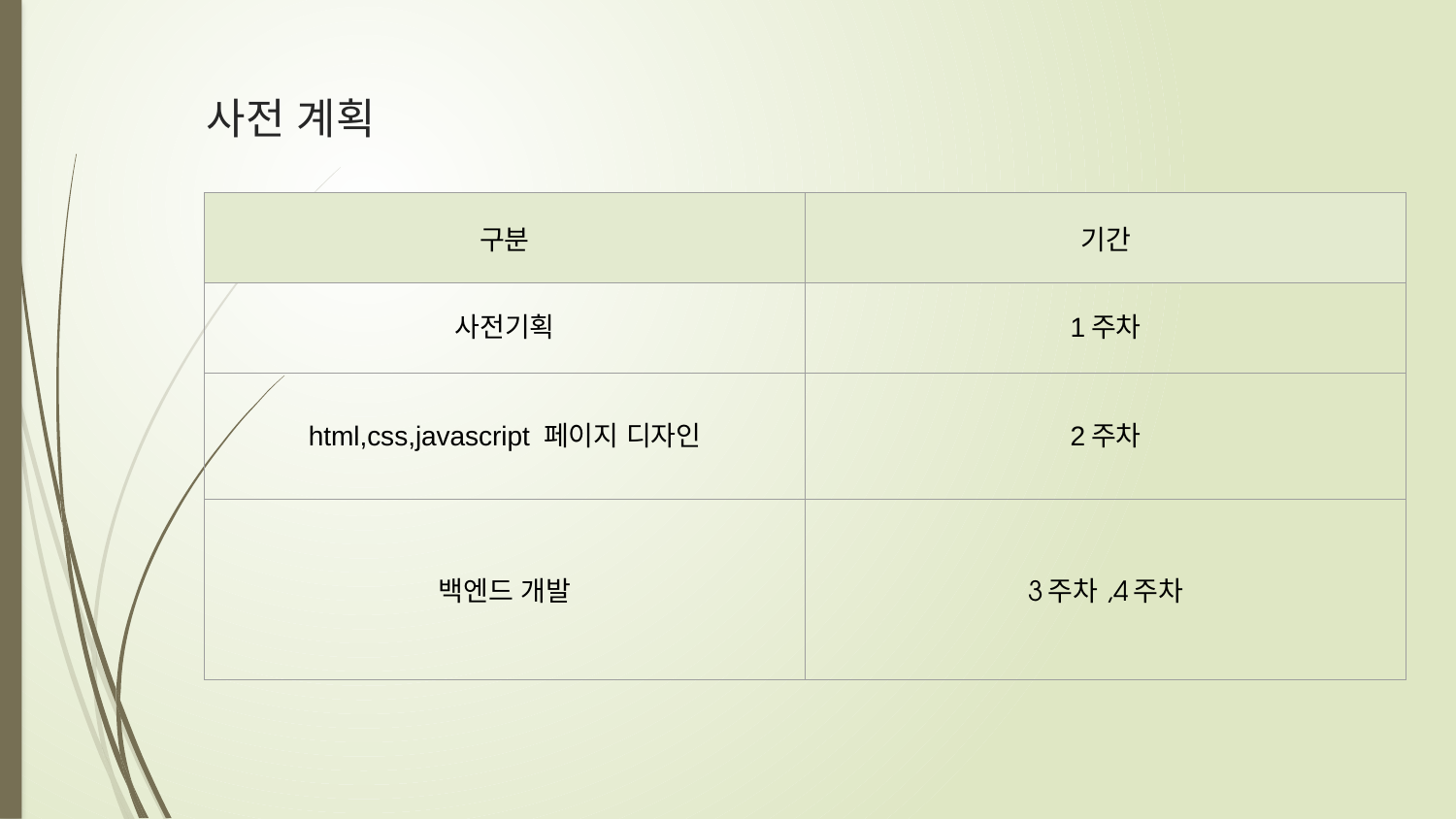

# 사전 계획
| 구분 | 기간 |
| --- | --- |
| 사전기획 | 1주차 |
| html,css,javascript 페이지 디자인 | 2주차 |
| 백엔드 개발 | 3주차,4주차 |
|  |  |